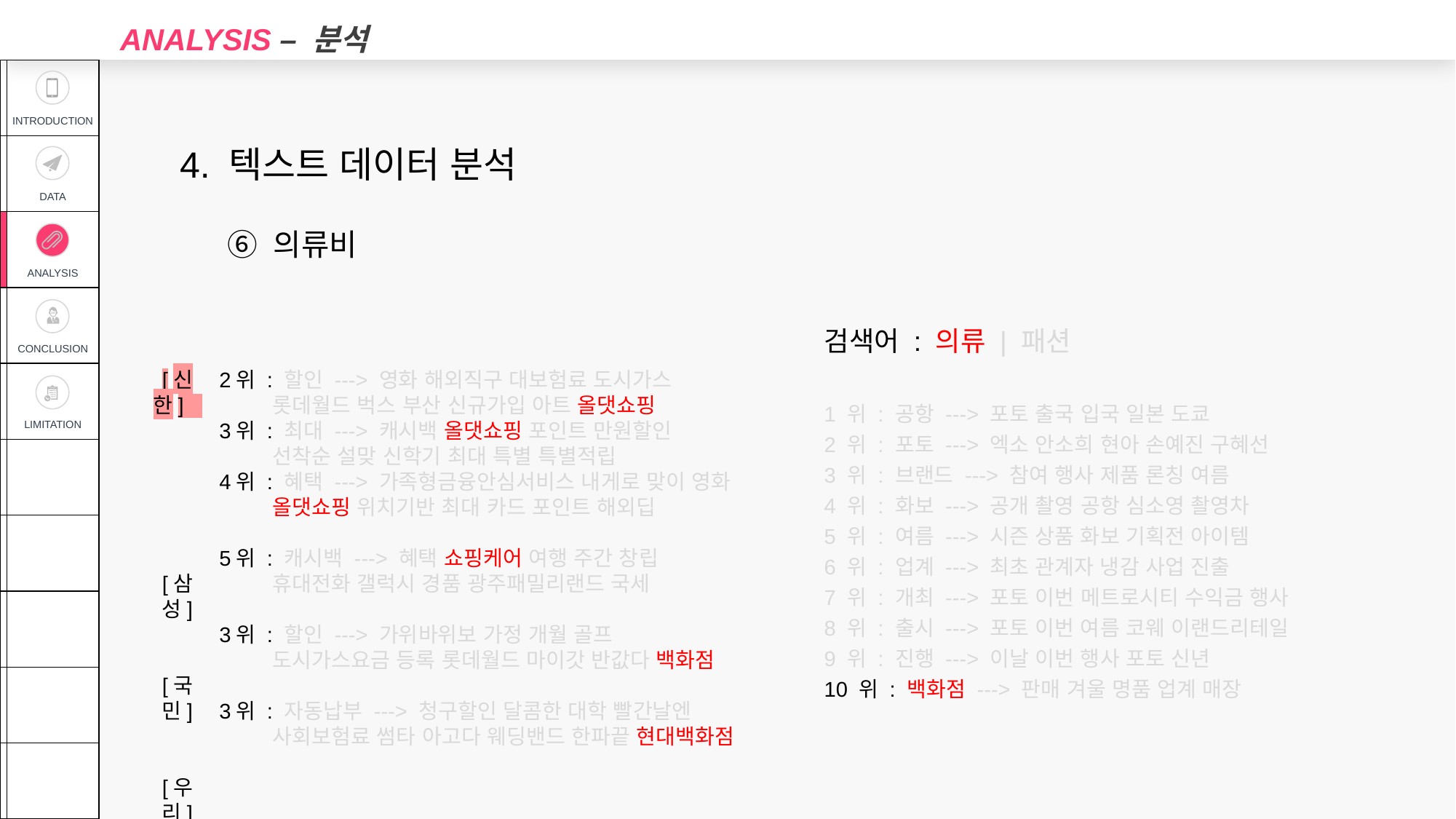

ANALYSIS – 분석
|  | INTRODUCTION |
| --- | --- |
|  | DATA |
|  | ANALYSIS |
|  | CONCLUSION |
|  | LIMITATION |
|  |  |
|  |  |
|  |  |
|  |  |
|  |  |

4. 텍스트 데이터 분석

⑥ 의류비

검색어 : 의류 | 패션

1 위 : 공항 ---> 포토 출국 입국 일본 도쿄
2 위 : 포토 ---> 엑소 안소희 현아 손예진 구혜선
3 위 : 브랜드 ---> 참여 행사 제품 론칭 여름
4 위 : 화보 ---> 공개 촬영 공항 심소영 촬영차
5 위 : 여름 ---> 시즌 상품 화보 기획전 아이템
6 위 : 업계 ---> 최초 관계자 냉감 사업 진출
7 위 : 개최 ---> 포토 이번 메트로시티 수익금 행사
8 위 : 출시 ---> 포토 이번 여름 코웨 이랜드리테일
9 위 : 진행 ---> 이날 이번 행사 포토 신년
10 위 : 백화점 ---> 판매 겨울 명품 업계 매장

2위 : 할인 ---> 영화 해외직구 대보험료 도시가스
        롯데월드 벅스 부산 신규가입 아트 올댓쇼핑
3위 : 최대 ---> 캐시백 올댓쇼핑 포인트 만원할인
        선착순 설맞 신학기 최대 특별 특별적립
4위 : 혜택 ---> 가족형금융안심서비스 내게로 맞이 영화
        올댓쇼핑 위치기반 최대 카드 포인트 해외딥

5위 : 캐시백 ---> 혜택 쇼핑케어 여행 주간 창립
        휴대전화 갤럭시 경품 광주패밀리랜드 국세

3위 : 할인 ---> 가위바위보 가정 개월 골프
        도시가스요금 등록 롯데월드 마이갓 반값다 백화점

3위 : 자동납부 ---> 청구할인 달콤한 대학 빨간날엔
        사회보험료 썸타 아고다 웨딩밴드 한파끝 현대백화점

[신한]

[삼성]

[국민]

[우리]